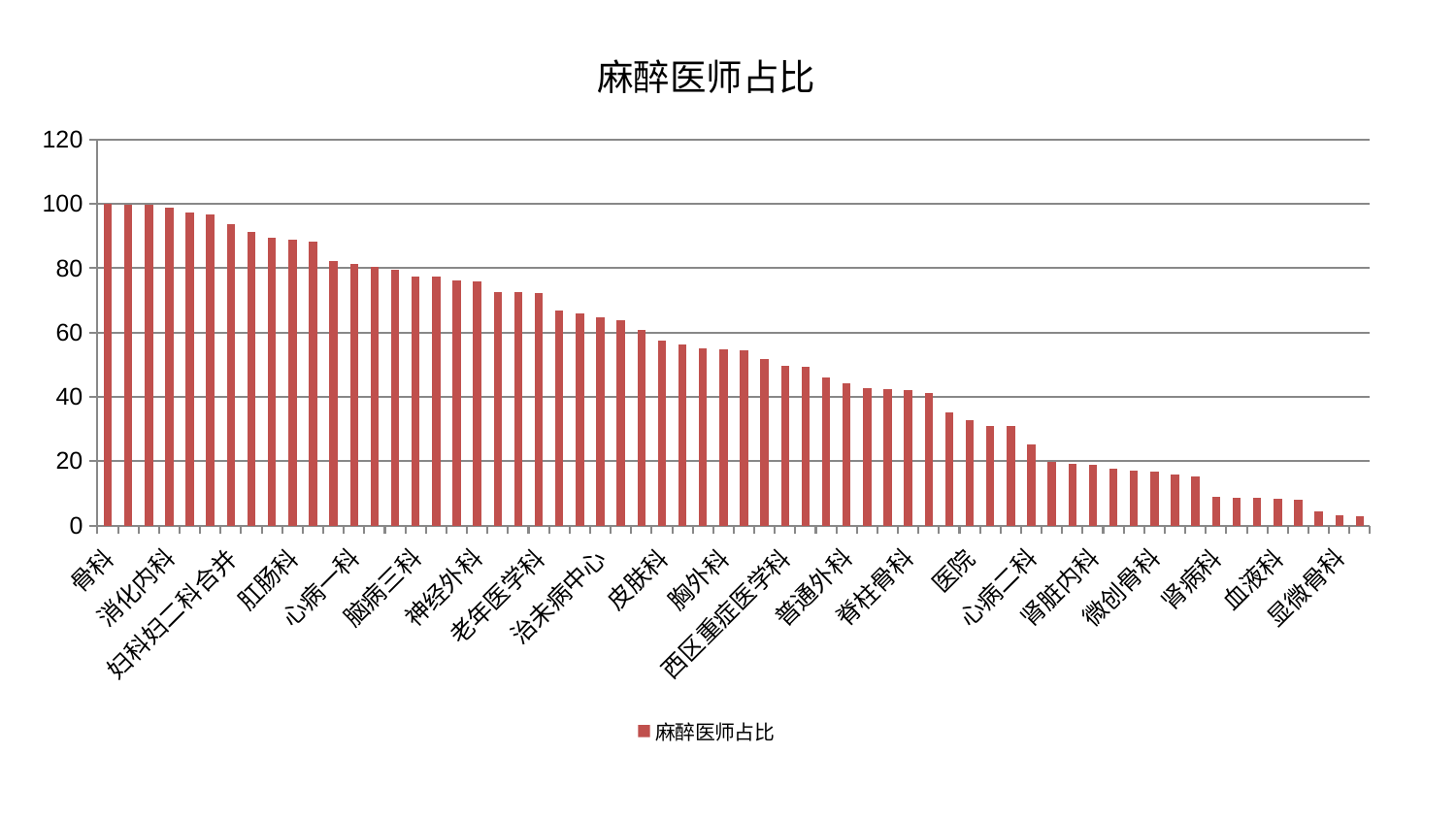

### Chart: 麻醉医师占比

| Category | 麻醉医师占比 |
|---|---|
| 骨科 | 100.0 |
| 创伤骨科 | 99.8648522370505 |
| 脾胃科消化科合并 | 99.79998096766528 |
| 消化内科 | 98.98629020976851 |
| 呼吸内科 | 97.31983996442922 |
| 小儿推拿科 | 96.7309956635003 |
| 妇科妇二科合并 | 93.80735069597029 |
| 针灸科 | 91.44253364754867 |
| 内分泌科 | 89.41149856391657 |
| 肛肠科 | 88.79773554161277 |
| 泌尿外科 | 88.29414664652359 |
| 身心医学科 | 82.31825690129205 |
| 心病一科 | 81.4780267529149 |
| 东区重症医学科 | 80.46111982185269 |
| 脾胃病科 | 79.61656088274117 |
| 脑病三科 | 77.54108812769434 |
| 脑病二科 | 77.47031185494455 |
| 东区肾病科 | 76.16952423045821 |
| 神经外科 | 75.90225852033375 |
| 肿瘤内科 | 72.70411557577114 |
| 心病三科 | 72.52718086563014 |
| 老年医学科 | 72.23124057252977 |
| 肝胆外科 | 66.90360802309449 |
| 肝病科 | 65.81757031122696 |
| 治未病中心 | 64.62696793462615 |
| 耳鼻喉科 | 63.776960648409 |
| 运动损伤骨科 | 60.89597523569737 |
| 皮肤科 | 57.543150668466176 |
| 中医外治中心 | 56.344948815823244 |
| 产科 | 54.94745260561106 |
| 胸外科 | 54.675761768936 |
| 关节骨科 | 54.59808998342388 |
| 心血管内科 | 51.660158978363754 |
| 西区重症医学科 | 49.59732471343393 |
| 小儿骨科 | 49.46522238618989 |
| 男科 | 46.13583665969578 |
| 普通外科 | 44.31644745358202 |
| 周围血管科 | 42.7167106580359 |
| 中医经典科 | 42.41240705125869 |
| 脊柱骨科 | 42.21794471330603 |
| 口腔科 | 41.13347054150092 |
| 重症医学科 | 35.18557456449482 |
| 医院 | 32.80403976946744 |
| 眼科 | 30.98811044402499 |
| 脑病一科 | 30.850785928812094 |
| 心病二科 | 25.352368218013222 |
| 妇二科 | 19.854370769531343 |
| 神经内科 | 19.135651388665632 |
| 肾脏内科 | 18.819044340238836 |
| 妇科 | 17.58098198277471 |
| 心病四科 | 16.94922420135332 |
| 微创骨科 | 16.84745557891716 |
| 推拿科 | 15.949527291135658 |
| 综合内科 | 15.342254030868919 |
| 肾病科 | 9.030785219928005 |
| 美容皮肤科 | 8.541107334697763 |
| 风湿病科 | 8.491889165918176 |
| 血液科 | 8.382888617364195 |
| 儿科 | 7.998068268194036 |
| 乳腺甲状腺外科 | 4.480642903297223 |
| 显微骨科 | 3.151904619039627 |
| 康复科 | 2.7280862130200005 |
193